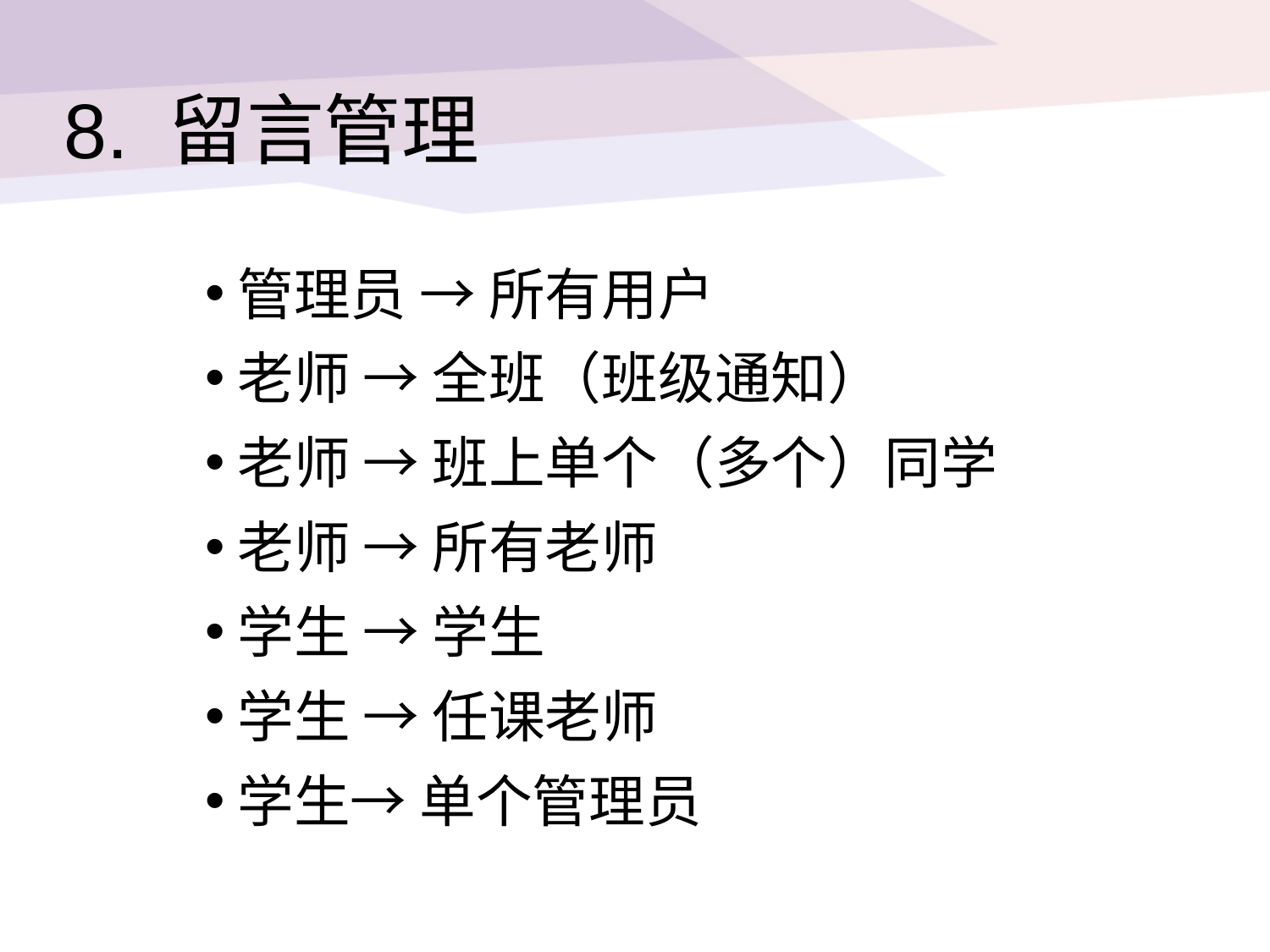

# 8. 留言管理
管理员 → 所有用户
老师 → 全班（班级通知）
老师 → 班上单个（多个）同学
老师 → 所有老师
学生 → 学生
学生 → 任课老师
学生→ 单个管理员